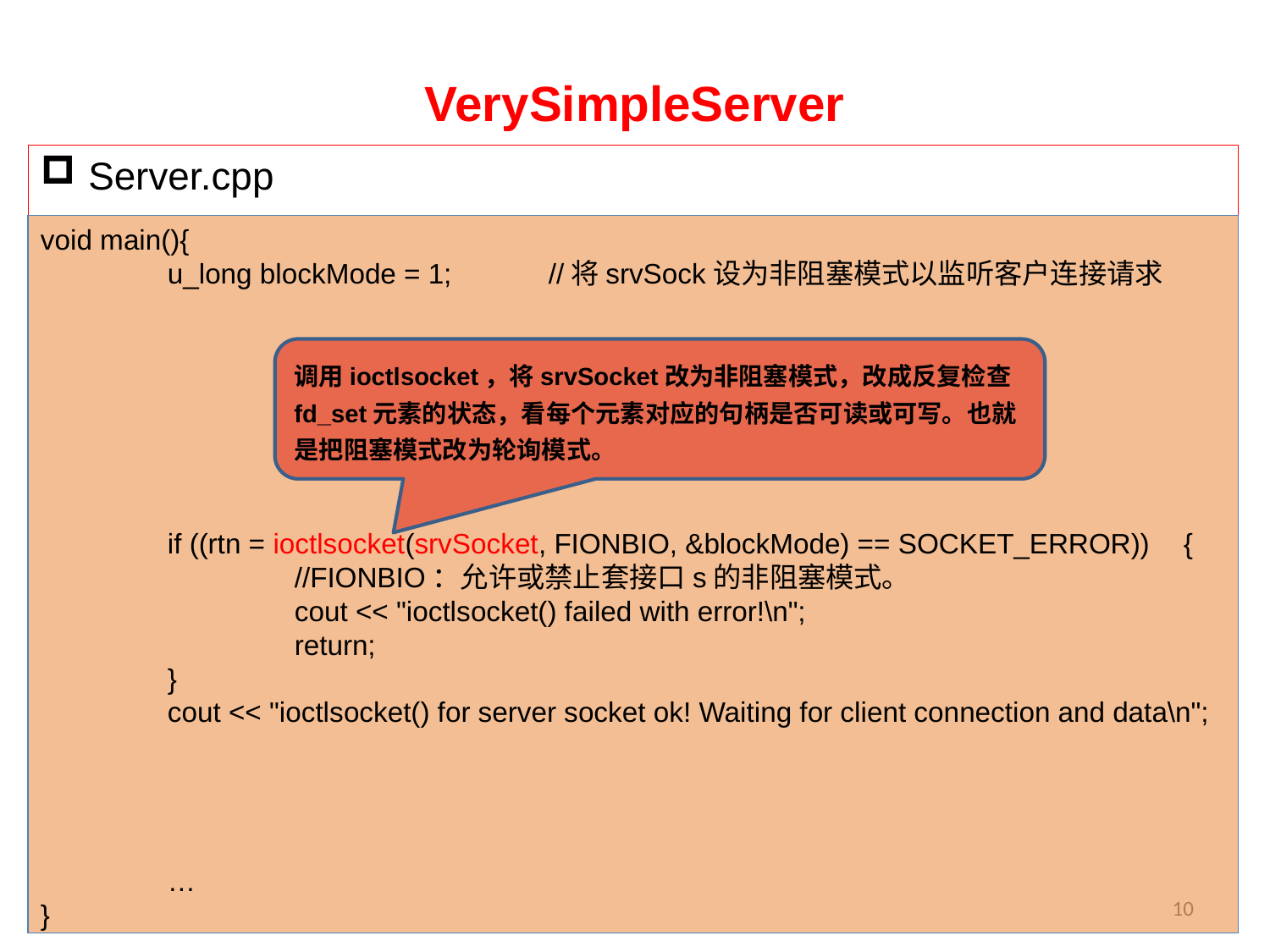

# VerySimpleServer
Server.cpp
void main(){
	u_long blockMode = 1;	//将srvSock设为非阻塞模式以监听客户连接请求

	if ((rtn = ioctlsocket(srvSocket, FIONBIO, &blockMode) == SOCKET_ERROR)) 	{ 		//FIONBIO：允许或禁止套接口s的非阻塞模式。
		cout << "ioctlsocket() failed with error!\n";
		return;
	}
	cout << "ioctlsocket() for server socket ok! Waiting for client connection and data\n";

	…
}

调用ioctlsocket，将srvSocket改为非阻塞模式，改成反复检查fd_set元素的状态，看每个元素对应的句柄是否可读或可写。也就是把阻塞模式改为轮询模式。
10